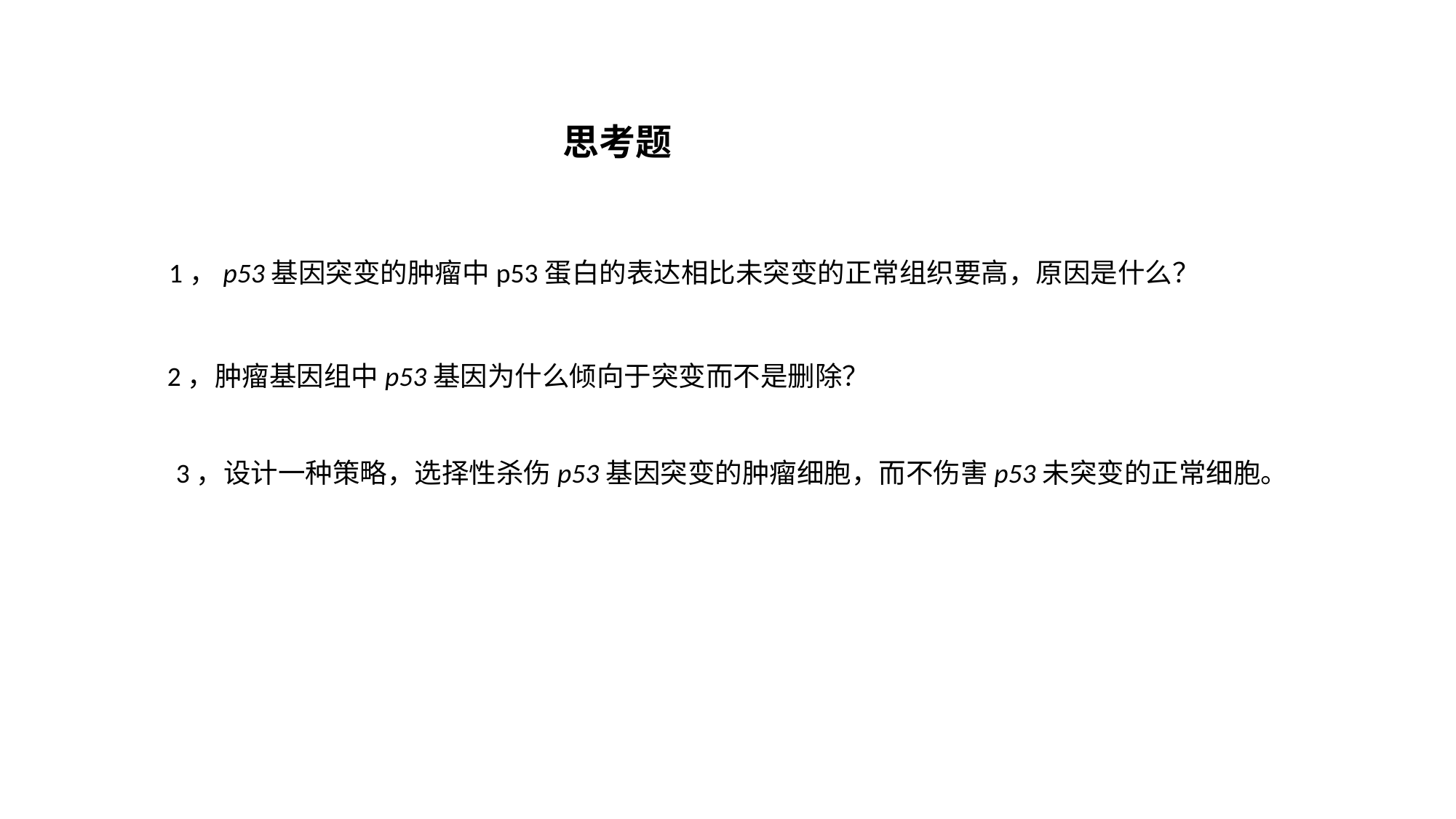

思考题
1，p53基因突变的肿瘤中p53蛋白的表达相比未突变的正常组织要高，原因是什么？
2，肿瘤基因组中p53基因为什么倾向于突变而不是删除？
3，设计一种策略，选择性杀伤p53基因突变的肿瘤细胞，而不伤害p53未突变的正常细胞。